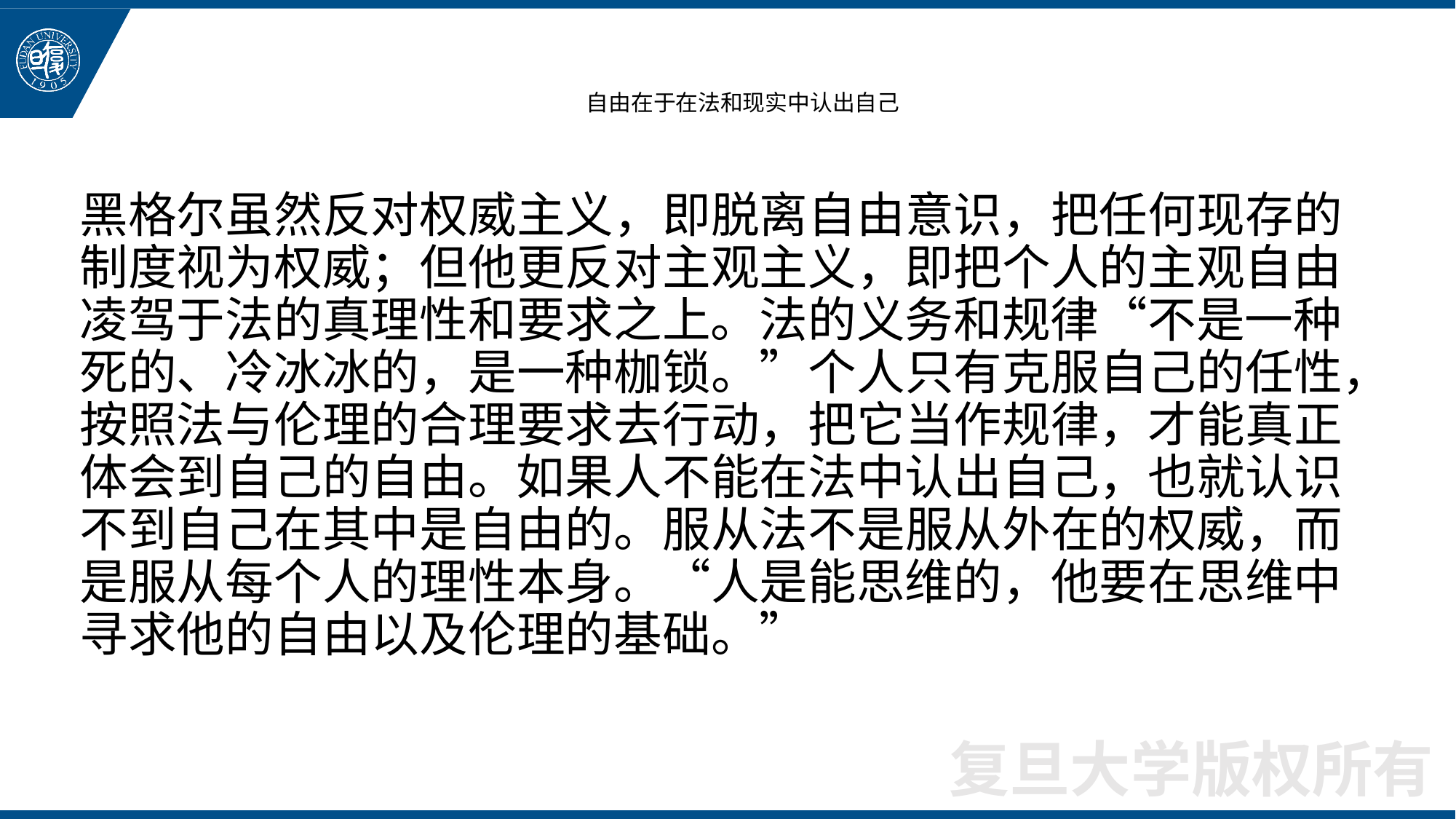

# 自由在于在法和现实中认出自己
黑格尔虽然反对权威主义，即脱离自由意识，把任何现存的制度视为权威；但他更反对主观主义，即把个人的主观自由凌驾于法的真理性和要求之上。法的义务和规律“不是一种死的、冷冰冰的，是一种枷锁。”个人只有克服自己的任性，按照法与伦理的合理要求去行动，把它当作规律，才能真正体会到自己的自由。如果人不能在法中认出自己，也就认识不到自己在其中是自由的。服从法不是服从外在的权威，而是服从每个人的理性本身。“人是能思维的，他要在思维中寻求他的自由以及伦理的基础。”